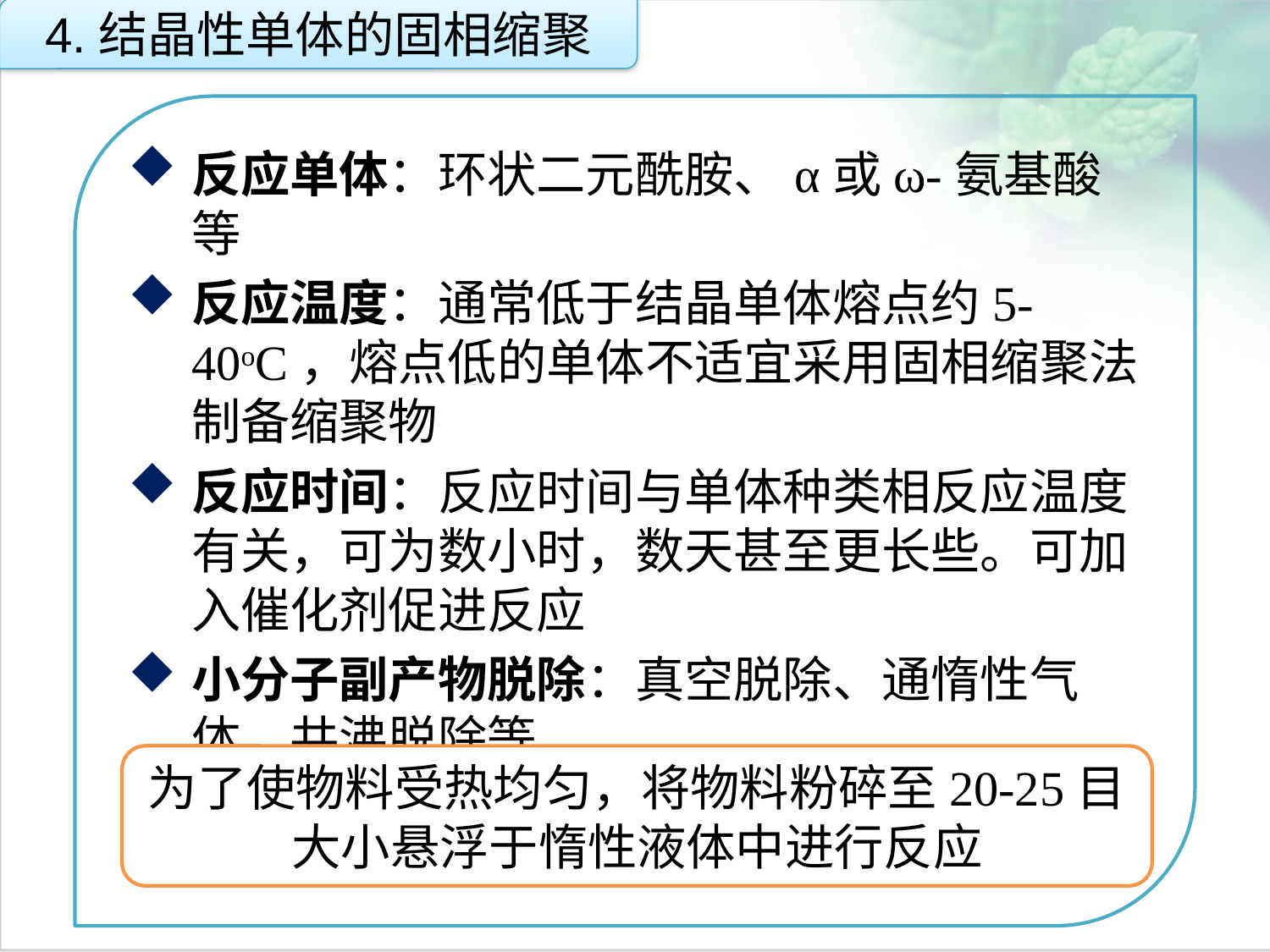

4.结晶性单体的固相缩聚
反应单体：环状二元酰胺、α或ω-氨基酸等
反应温度：通常低于结晶单体熔点约5-40oC，熔点低的单体不适宜采用固相缩聚法制备缩聚物
反应时间：反应时间与单体种类相反应温度有关，可为数小时，数天甚至更长些。可加入催化剂促进反应
小分子副产物脱除：真空脱除、通惰性气体、共沸脱除等
点击添加文本
点击添加文本
点击添加文本
为了使物料受热均匀，将物料粉碎至20-25目大小悬浮于惰性液体中进行反应
点击添加文本